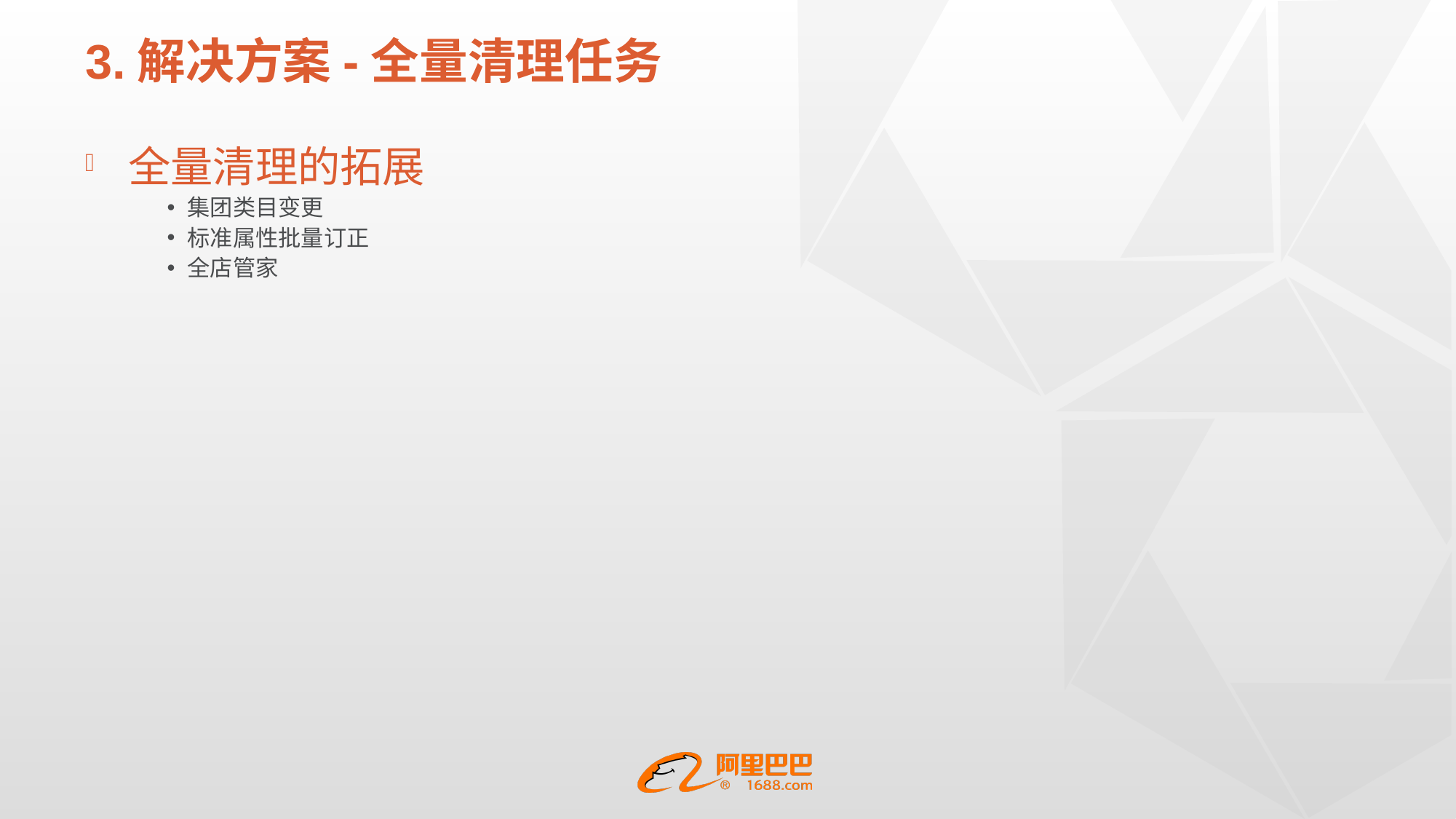

# 3.解决方案-全量清理任务
全量清理的拓展
集团类目变更
标准属性批量订正
全店管家